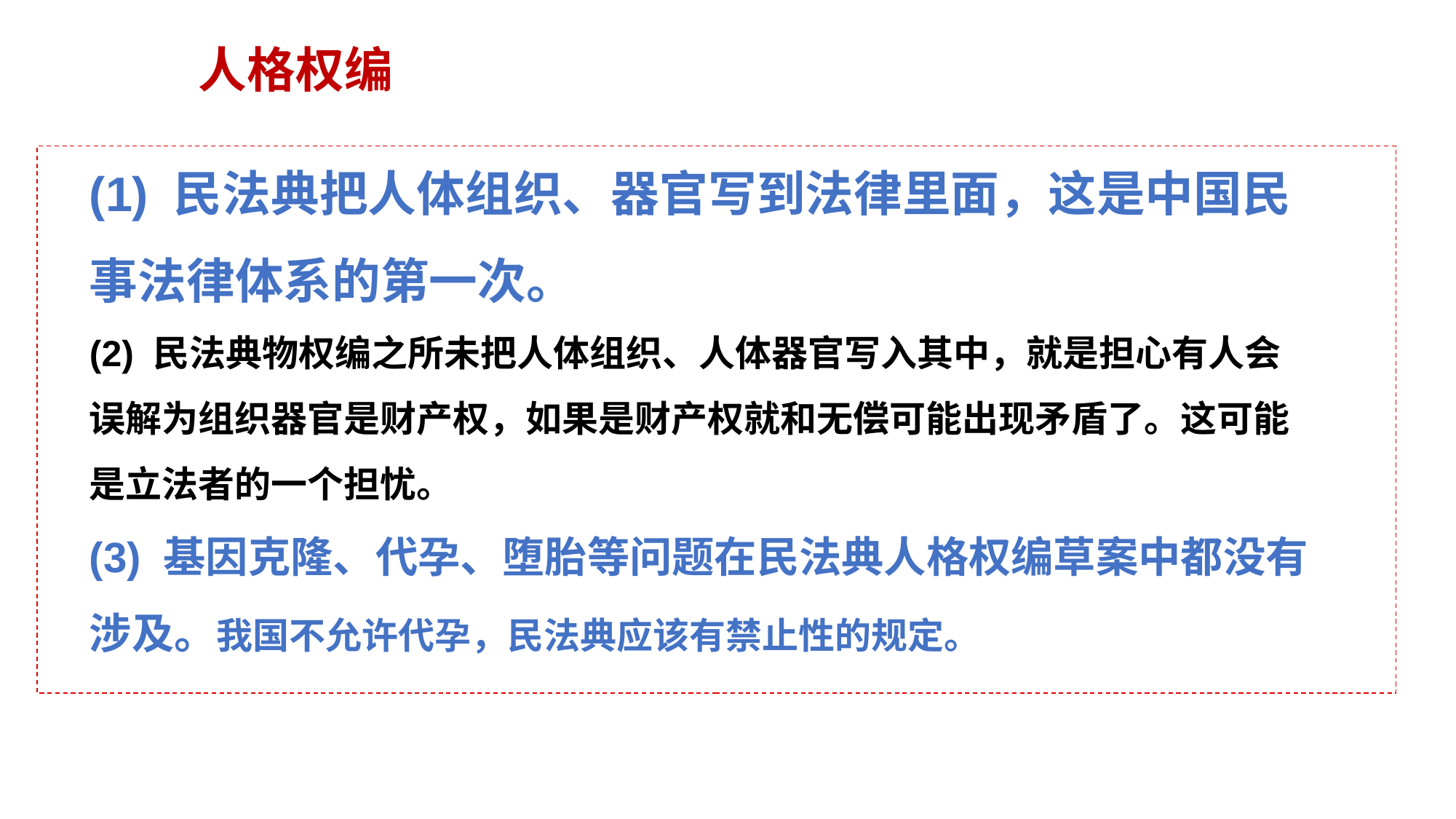

人格权编
(1) 民法典把人体组织、器官写到法律里面，这是中国民事法律体系的第一次。
(2) 民法典物权编之所未把人体组织、人体器官写入其中，就是担心有人会误解为组织器官是财产权，如果是财产权就和无偿可能出现矛盾了。这可能是立法者的一个担忧。
(3) 基因克隆、代孕、堕胎等问题在民法典人格权编草案中都没有涉及。我国不允许代孕，民法典应该有禁止性的规定。